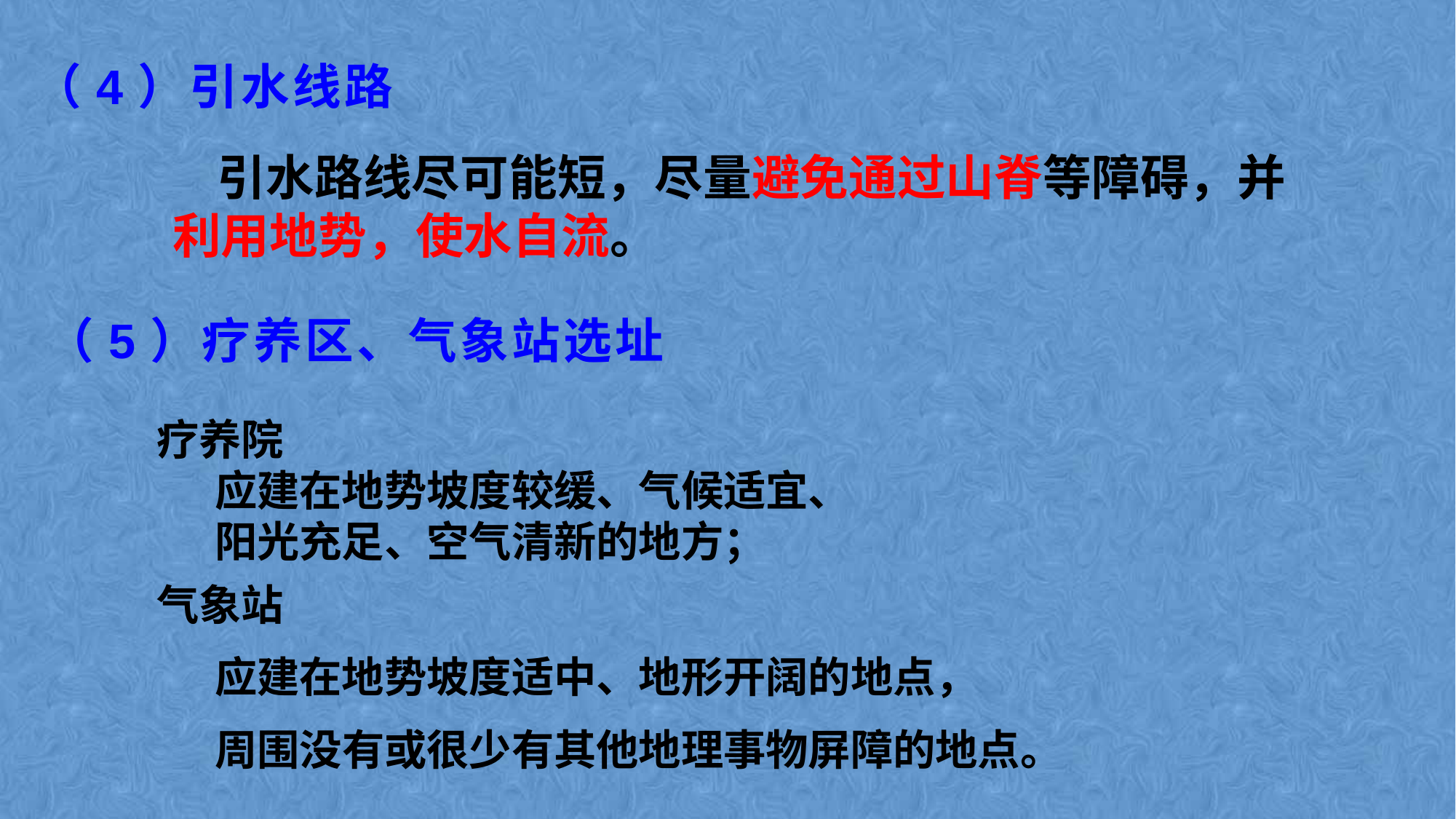

（4）引水线路
   引水路线尽可能短，尽量避免通过山脊等障碍，并利用地势，使水自流。
# （5）疗养区、气象站选址
疗养院
     应建在地势坡度较缓、气候适宜、
     阳光充足、空气清新的地方；
气象站
     应建在地势坡度适中、地形开阔的地点，
     周围没有或很少有其他地理事物屏障的地点。